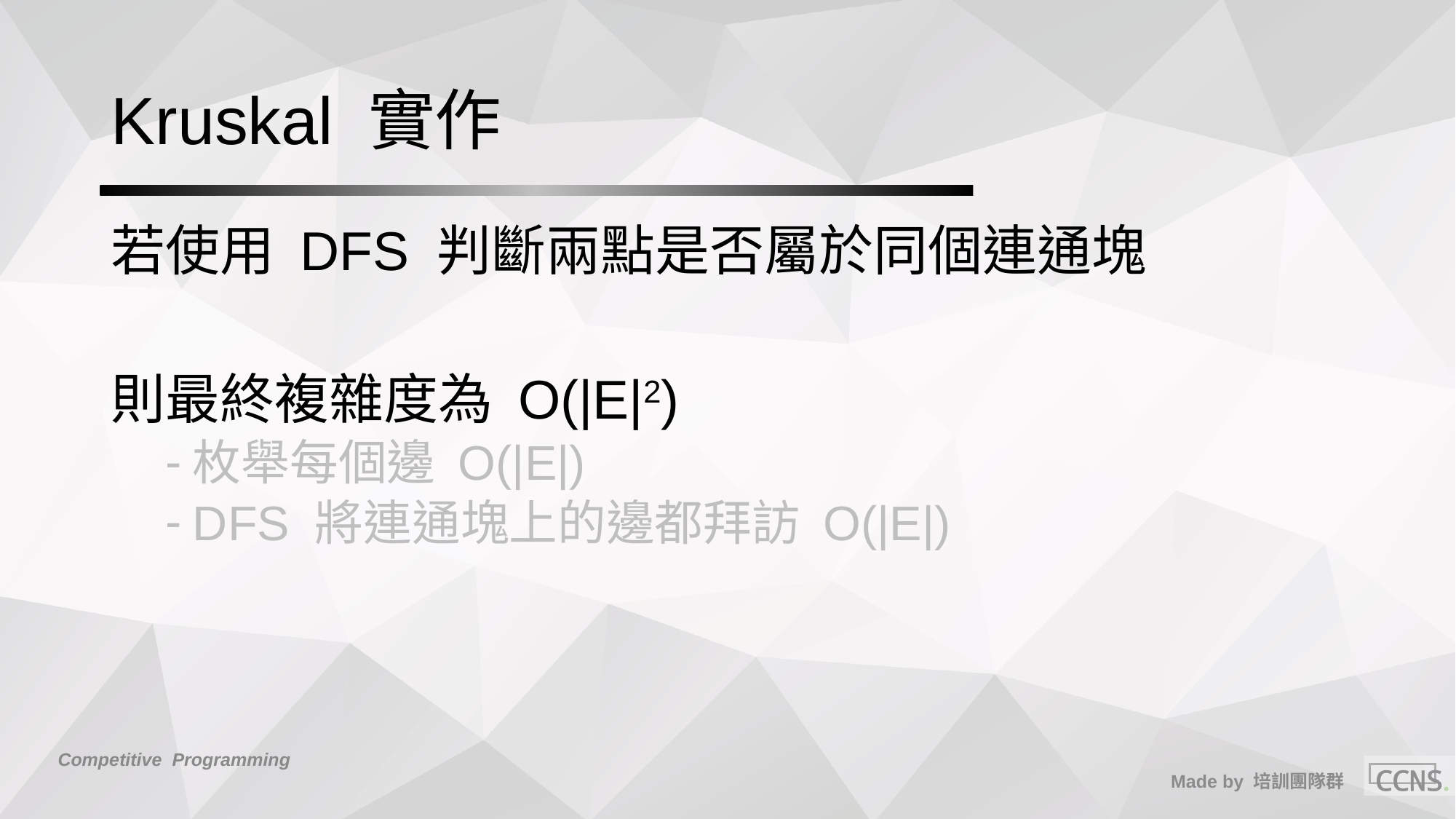

# Kruskal 實作
若使用 DFS 判斷兩點是否屬於同個連通塊

則最終複雜度為 O(|E|2)
枚舉每個邊 O(|E|)
DFS 將連通塊上的邊都拜訪 O(|E|)